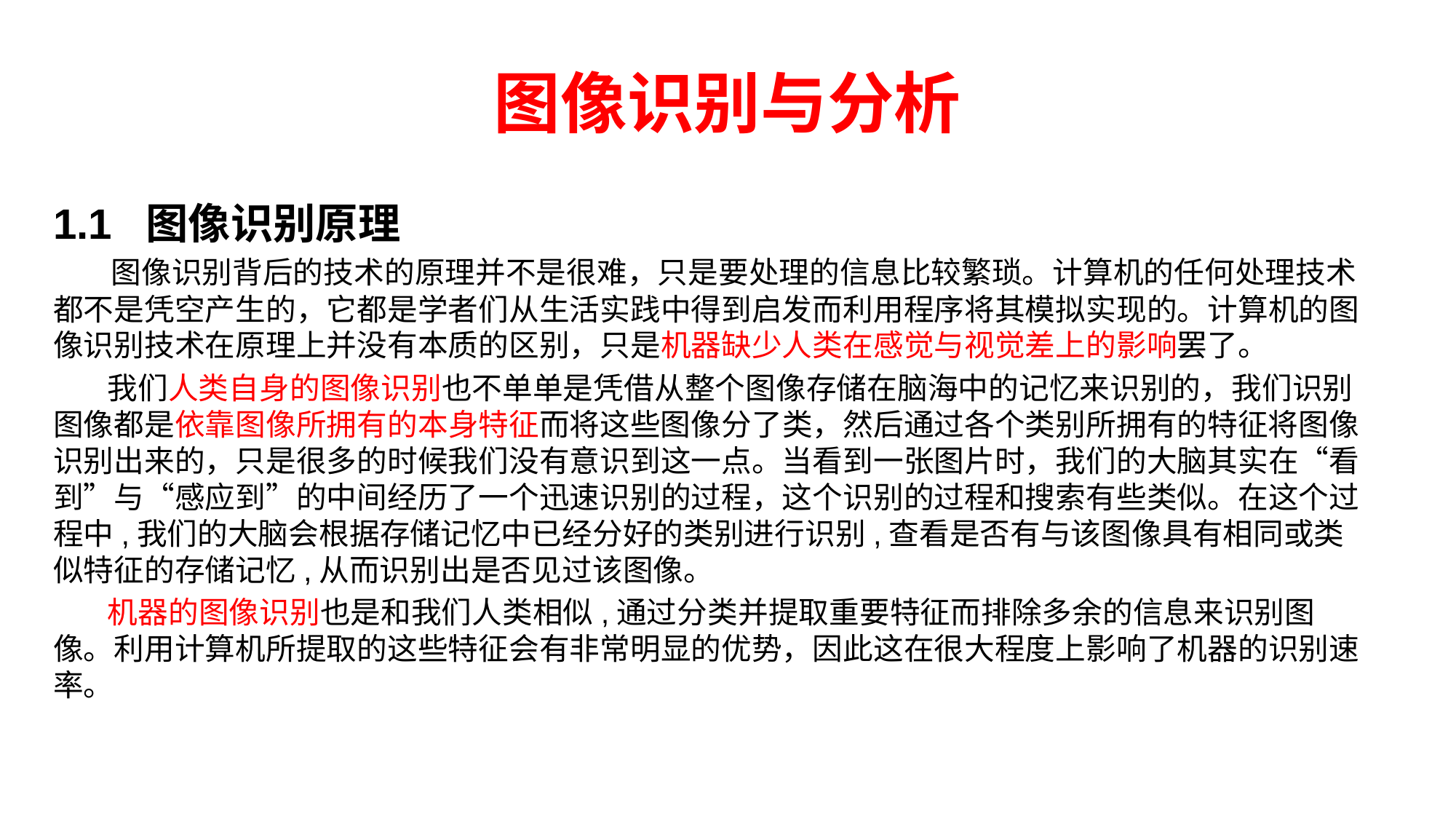

# 图像识别与分析
1.1  图像识别原理
        图像识别背后的技术的原理并不是很难，只是要处理的信息比较繁琐。计算机的任何处理技术都不是凭空产生的，它都是学者们从生活实践中得到启发而利用程序将其模拟实现的。计算机的图像识别技术在原理上并没有本质的区别，只是机器缺少人类在感觉与视觉差上的影响罢了。
       我们人类自身的图像识别也不单单是凭借从整个图像存储在脑海中的记忆来识别的，我们识别图像都是依靠图像所拥有的本身特征而将这些图像分了类，然后通过各个类别所拥有的特征将图像识别出来的，只是很多的时候我们没有意识到这一点。当看到一张图片时，我们的大脑其实在“看到”与“感应到”的中间经历了一个迅速识别的过程，这个识别的过程和搜索有些类似。在这个过程中,我们的大脑会根据存储记忆中已经分好的类别进行识别,查看是否有与该图像具有相同或类似特征的存储记忆,从而识别出是否见过该图像。
       机器的图像识别也是和我们人类相似,通过分类并提取重要特征而排除多余的信息来识别图像。利用计算机所提取的这些特征会有非常明显的优势，因此这在很大程度上影响了机器的识别速率。